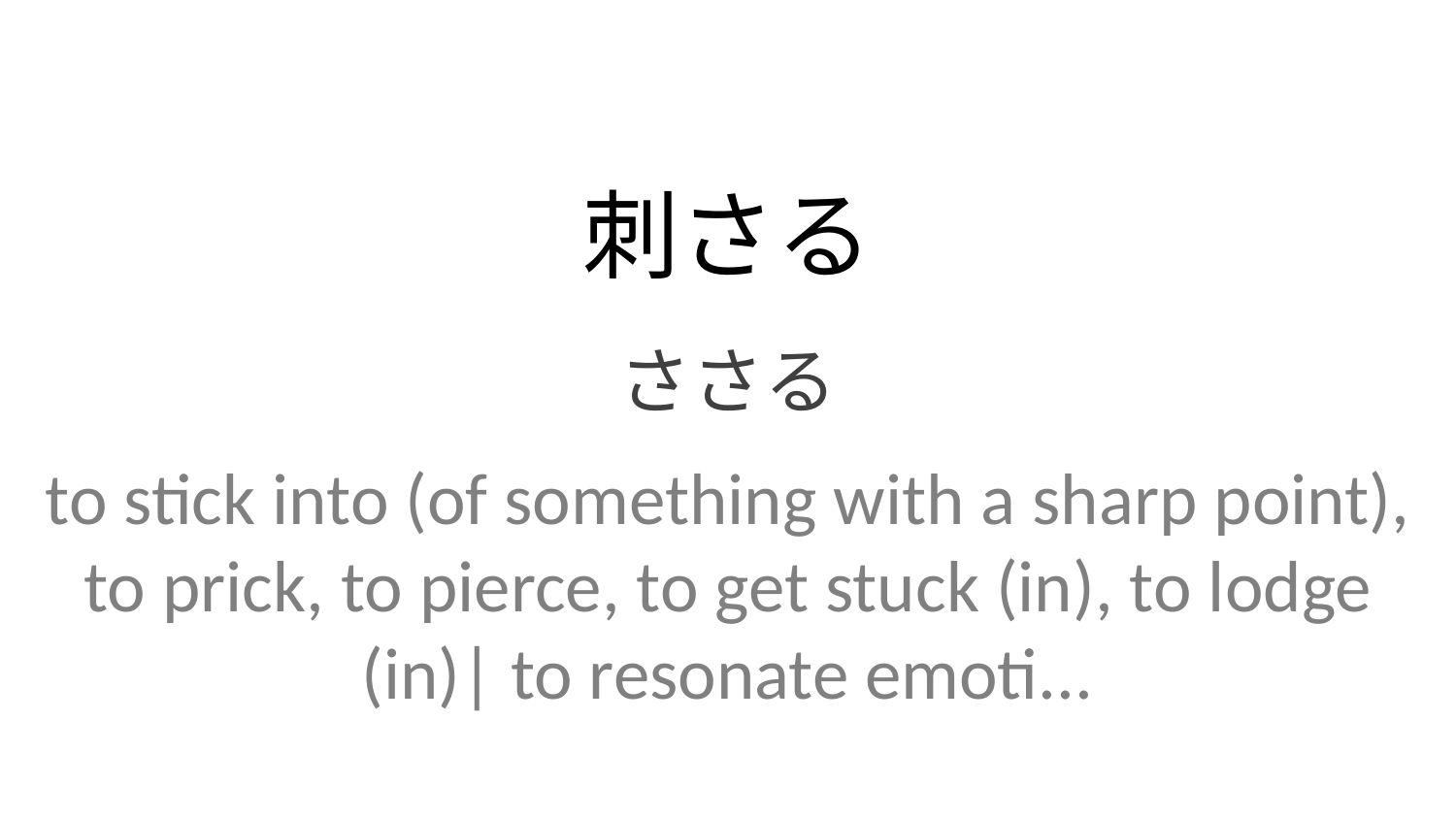

刺さる

ささる
to stick into (of something with a sharp point), to prick, to pierce, to get stuck (in), to lodge (in)| to resonate emoti...